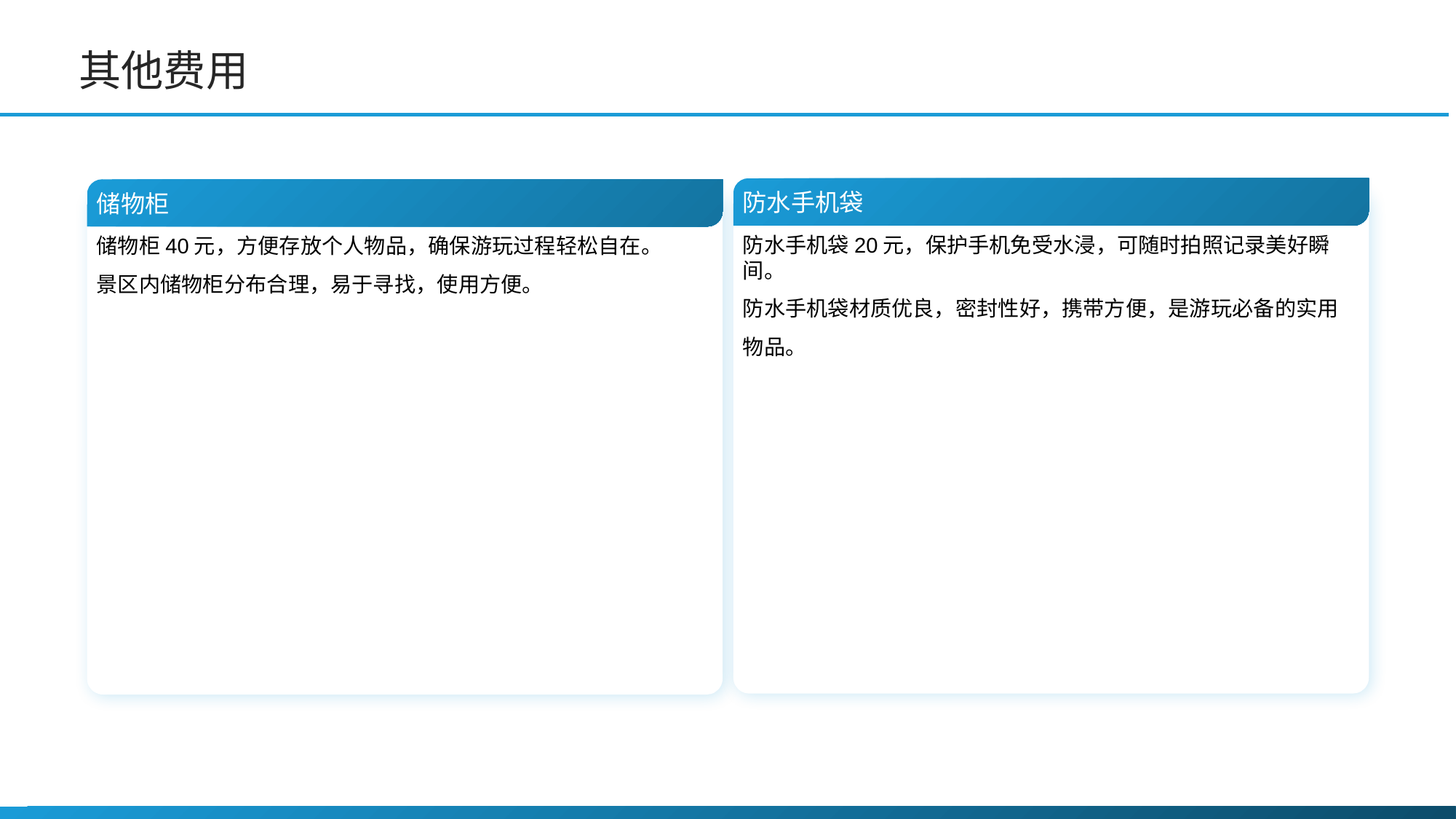

其他费用

防水手机袋
储物柜

防水手机袋20元，保护手机免受水浸，可随时拍照记录美好瞬间。
防水手机袋材质优良，密封性好，携带方便，是游玩必备的实用物品。
储物柜40元，方便存放个人物品，确保游玩过程轻松自在。
景区内储物柜分布合理，易于寻找，使用方便。